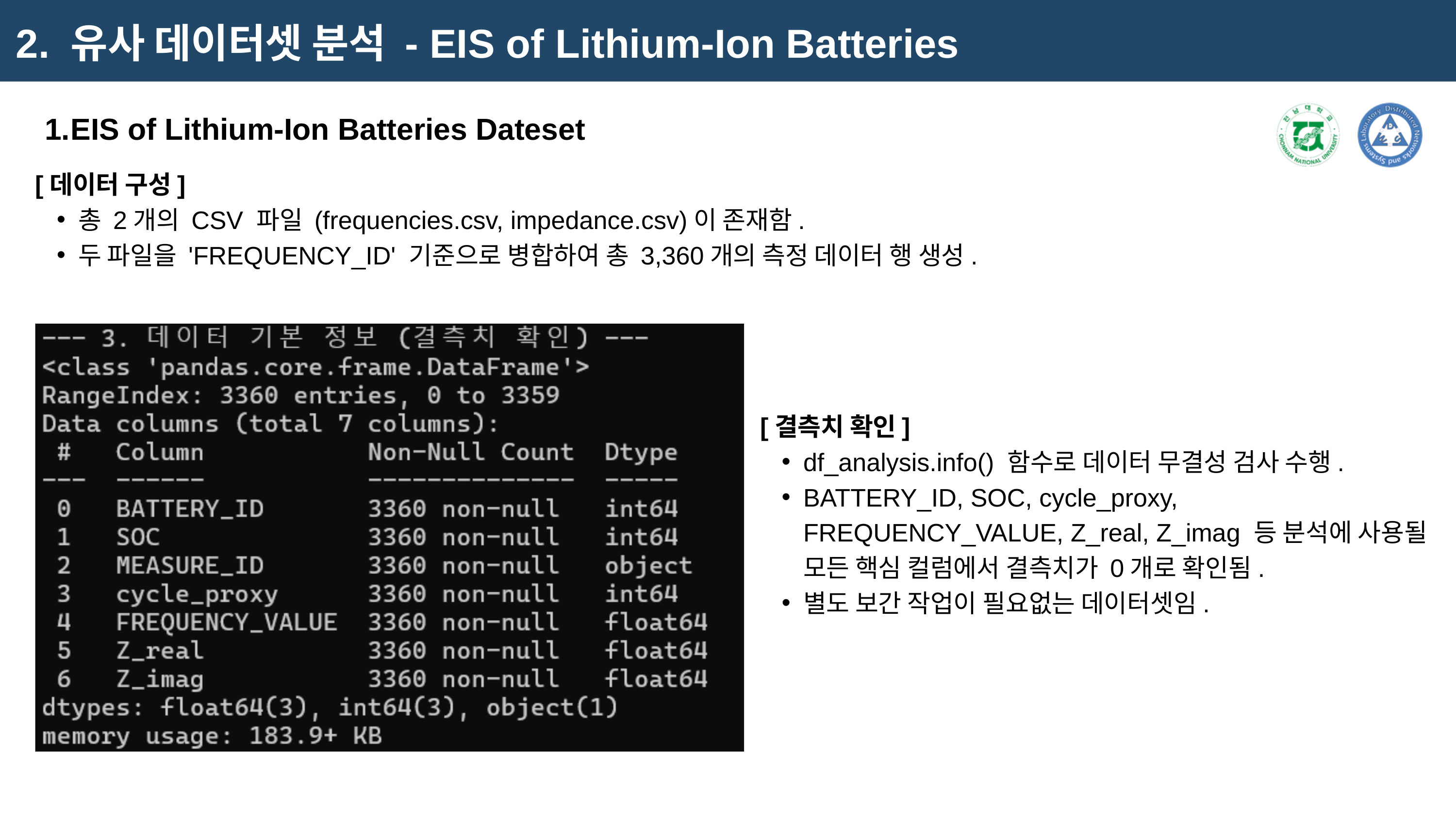

2. 유사 데이터셋 분석 - EIS of Lithium-Ion Batteries
EIS of Lithium-Ion Batteries Dateset
[데이터 구성]
총 2개의 CSV 파일 (frequencies.csv, impedance.csv)이 존재함.
두 파일을 'FREQUENCY_ID' 기준으로 병합하여 총 3,360개의 측정 데이터 행 생성.

[결측치 확인]
df_analysis.info() 함수로 데이터 무결성 검사 수행.
BATTERY_ID, SOC, cycle_proxy, FREQUENCY_VALUE, Z_real, Z_imag 등 분석에 사용될 모든 핵심 컬럼에서 결측치가 0개로 확인됨.
별도 보간 작업이 필요없는 데이터셋임.